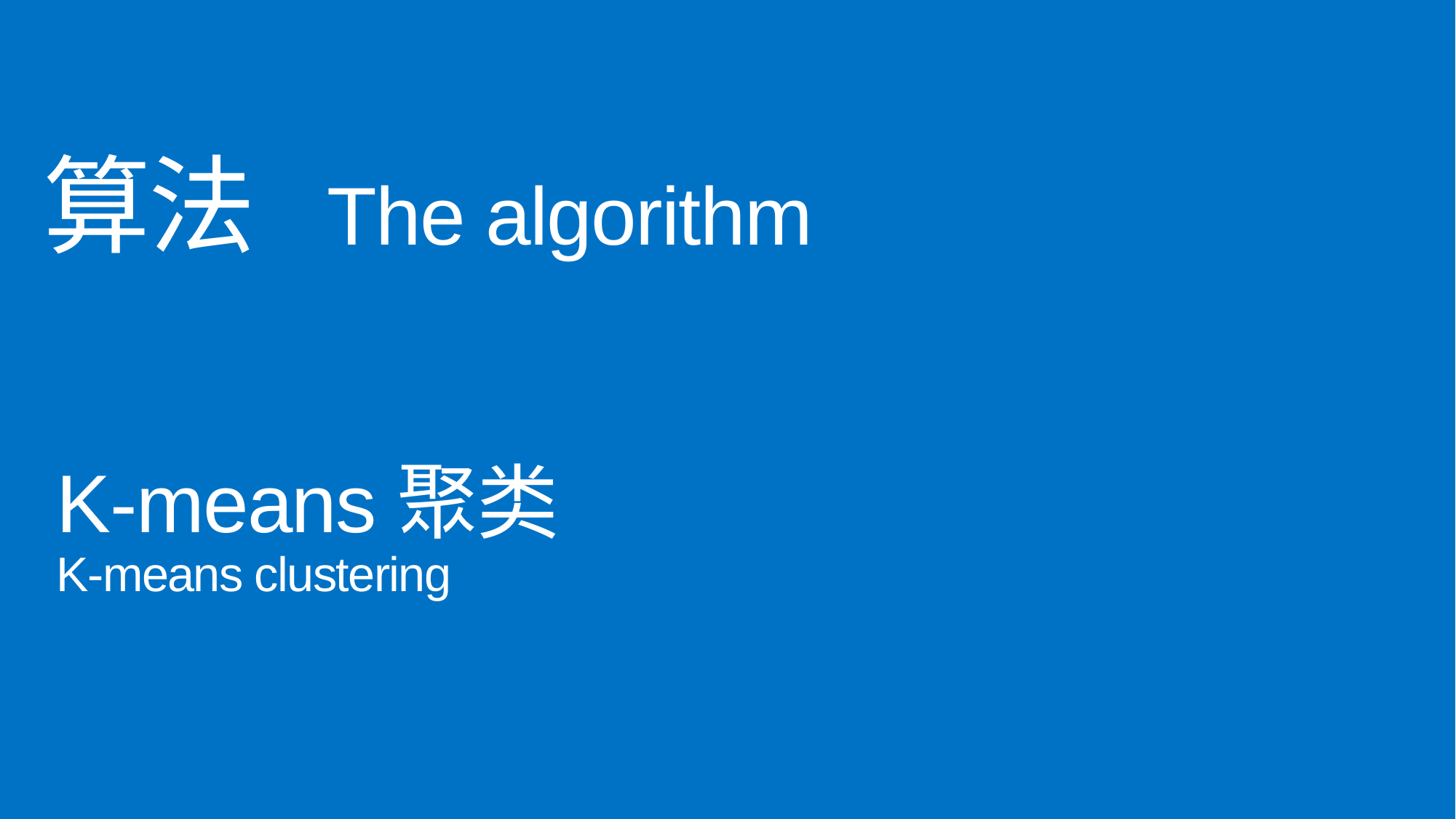

算法  The algorithm
# K-means聚类 K-means clustering